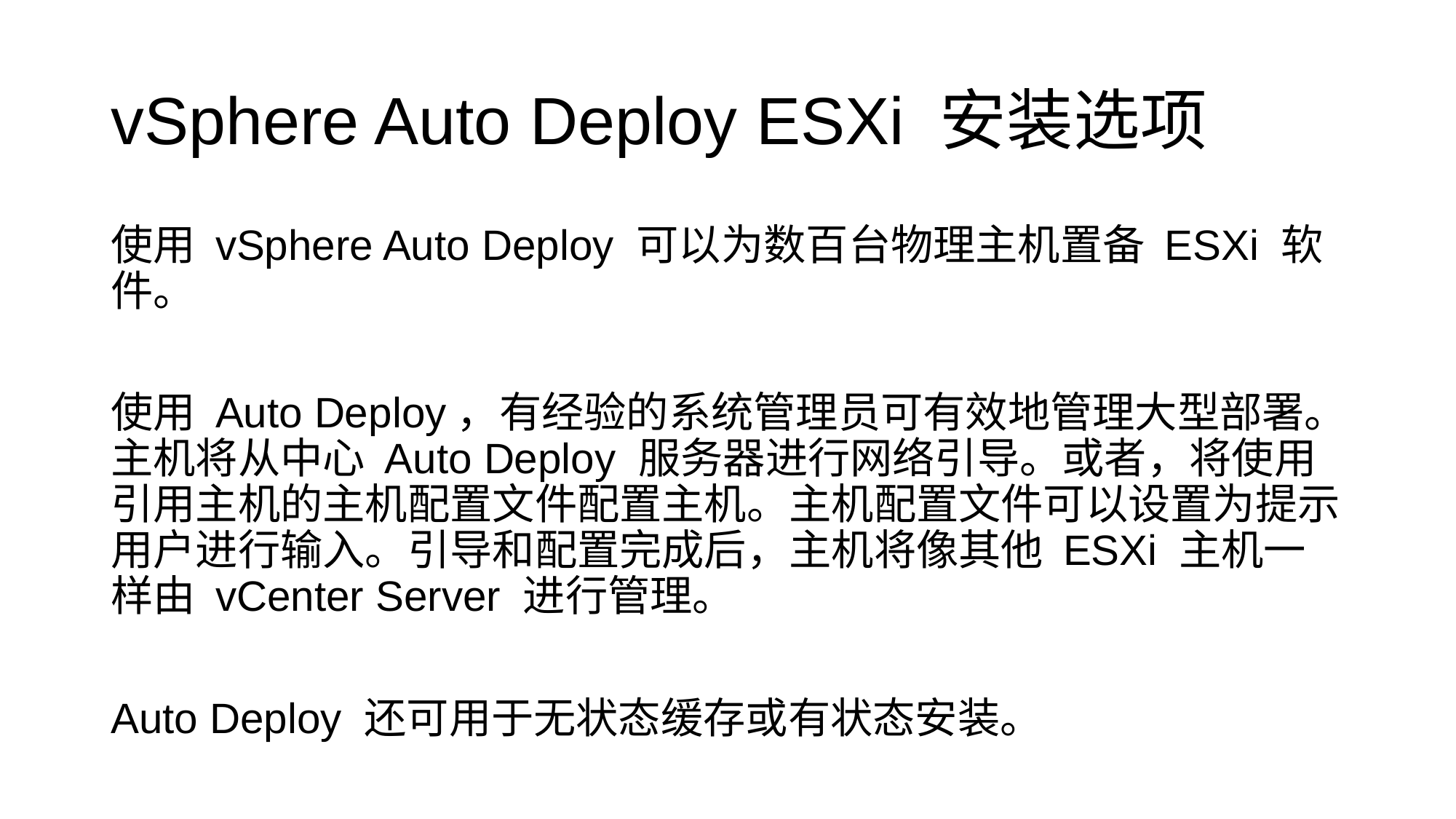

# vSphere Auto Deploy ESXi 安装选项
使用 vSphere Auto Deploy 可以为数百台物理主机置备 ESXi 软件。

使用 Auto Deploy，有经验的系统管理员可有效地管理大型部署。主机将从中心 Auto Deploy 服务器进行网络引导。或者，将使用引用主机的主机配置文件配置主机。主机配置文件可以设置为提示用户进行输入。引导和配置完成后，主机将像其他 ESXi 主机一样由 vCenter Server 进行管理。

Auto Deploy 还可用于无状态缓存或有状态安装。